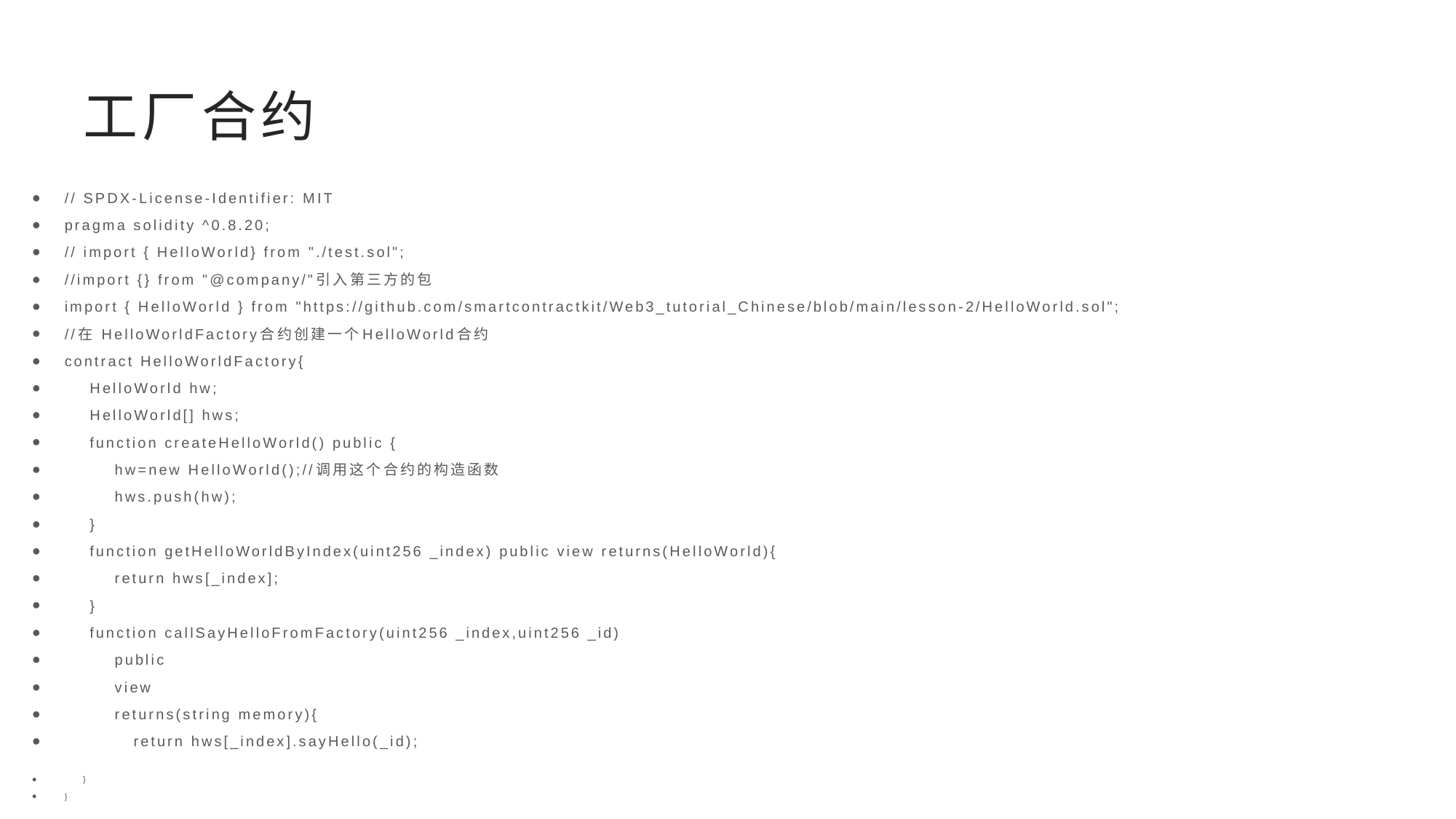

# 工厂合约
// SPDX-License-Identifier: MIT
pragma solidity ^0.8.20;
// import { HelloWorld} from "./test.sol";
//import {} from "@company/"引入第三方的包
import { HelloWorld } from "https://github.com/smartcontractkit/Web3_tutorial_Chinese/blob/main/lesson-2/HelloWorld.sol";
//在 HelloWorldFactory合约创建一个HelloWorld合约
contract HelloWorldFactory{
    HelloWorld hw;
    HelloWorld[] hws;
    function createHelloWorld() public {
        hw=new HelloWorld();//调用这个合约的构造函数
        hws.push(hw);
    }
    function getHelloWorldByIndex(uint256 _index) public view returns(HelloWorld){
        return hws[_index];
    }
    function callSayHelloFromFactory(uint256 _index,uint256 _id)
        public
        view
        returns(string memory){
           return hws[_index].sayHello(_id);

    }
}